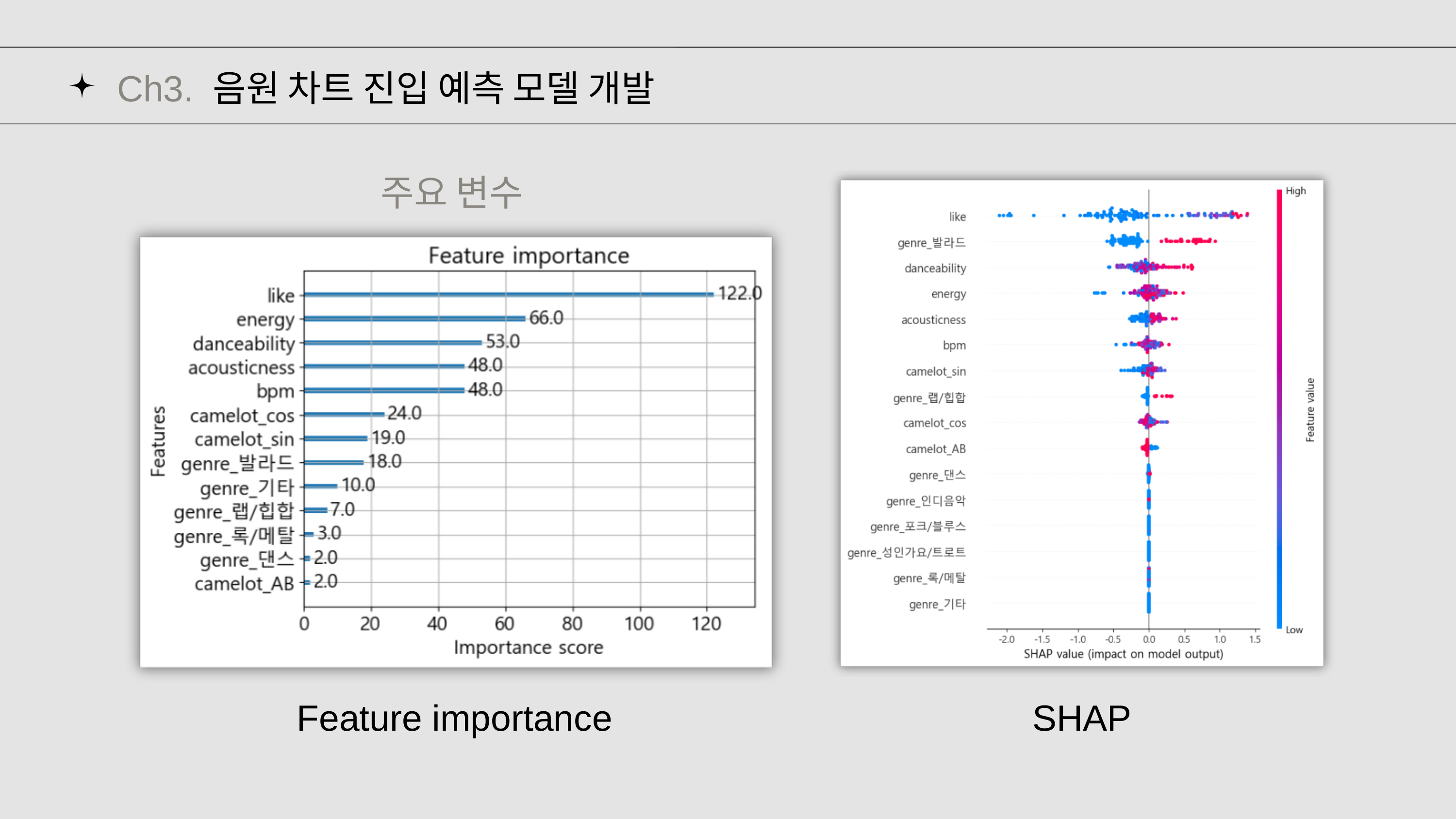

Ch3. 음원 차트 진입 예측 모델 개발

주요 변수

Feature importance
SHAP